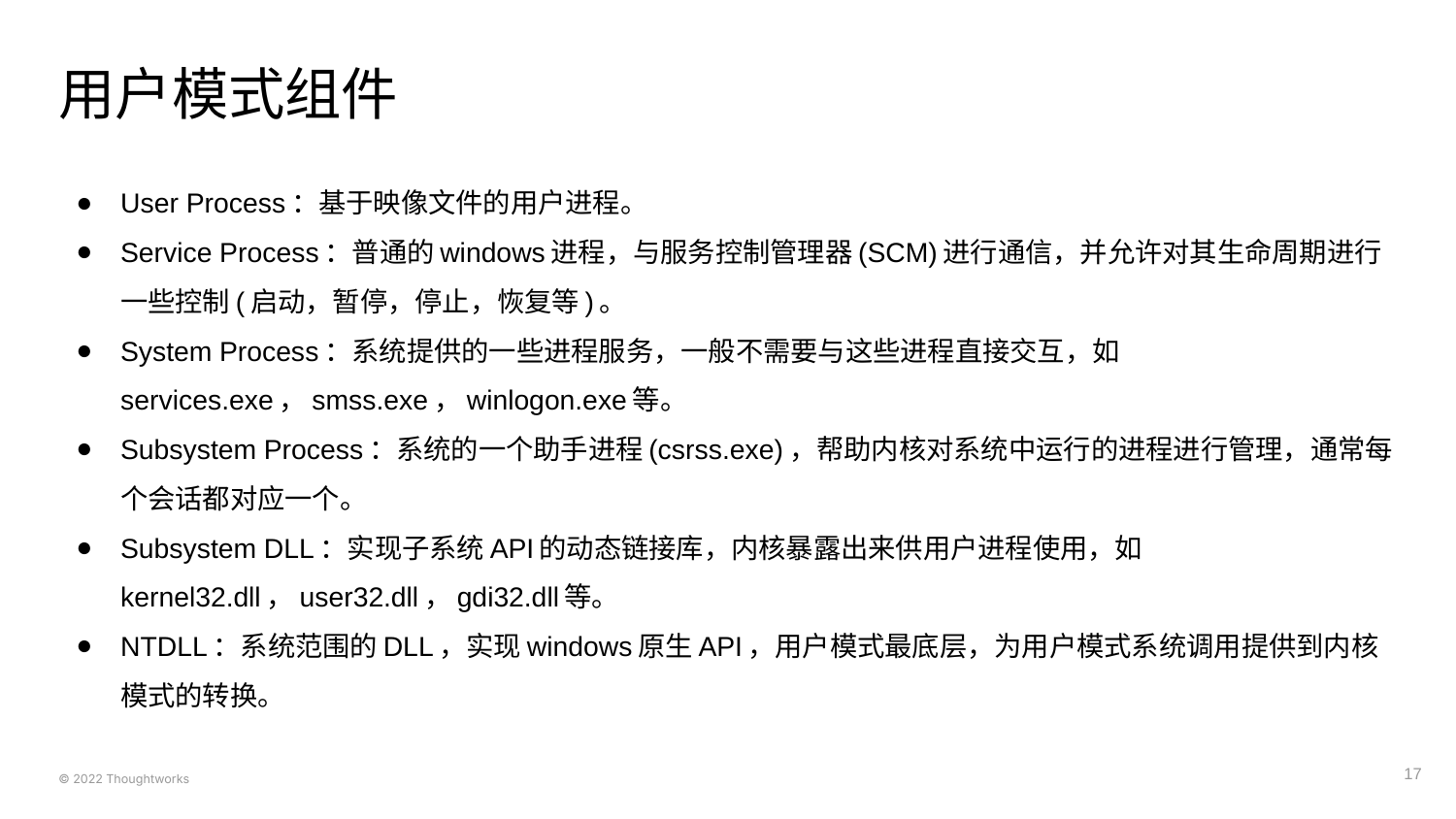

# 用户模式组件

User Process：基于映像文件的用户进程。
Service Process：普通的windows进程，与服务控制管理器(SCM)进行通信，并允许对其生命周期进行一些控制(启动，暂停，停止，恢复等)。
System Process：系统提供的一些进程服务，一般不需要与这些进程直接交互，如services.exe，smss.exe，winlogon.exe等。
Subsystem Process：系统的一个助手进程(csrss.exe)，帮助内核对系统中运行的进程进行管理，通常每个会话都对应一个。
Subsystem DLL：实现子系统API的动态链接库，内核暴露出来供用户进程使用，如kernel32.dll，user32.dll，gdi32.dll等。
NTDLL：系统范围的DLL，实现windows原生API，用户模式最底层，为用户模式系统调用提供到内核模式的转换。
17